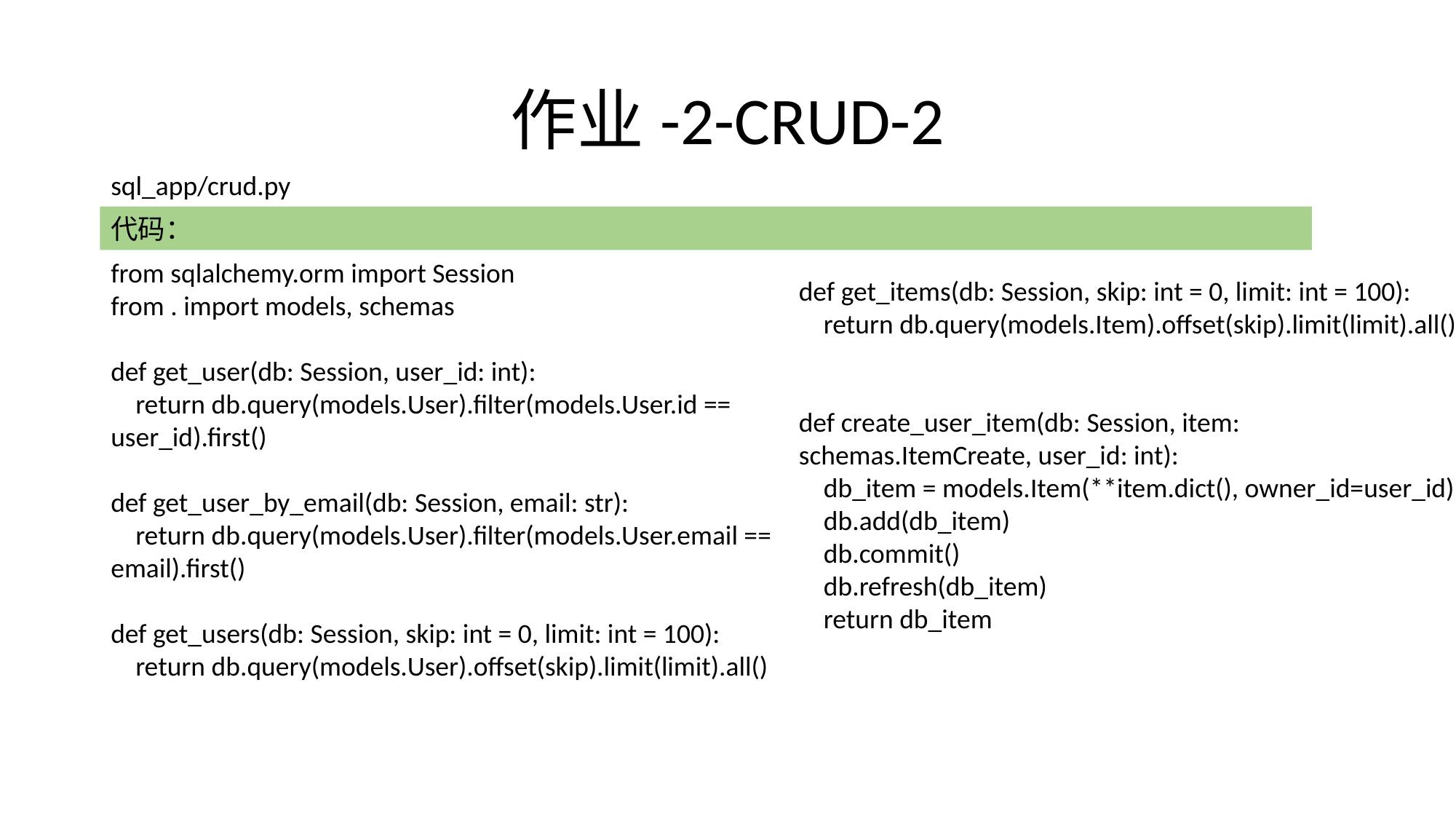

# 作业-2-CRUD-2
sql_app/crud.py
代码：
from sqlalchemy.orm import Session
from . import models, schemas

def get_user(db: Session, user_id: int):
    return db.query(models.User).filter(models.User.id == user_id).first()

def get_user_by_email(db: Session, email: str):
    return db.query(models.User).filter(models.User.email == email).first()

def get_users(db: Session, skip: int = 0, limit: int = 100):
    return db.query(models.User).offset(skip).limit(limit).all()
def get_items(db: Session, skip: int = 0, limit: int = 100):
    return db.query(models.Item).offset(skip).limit(limit).all()

def create_user_item(db: Session, item: schemas.ItemCreate, user_id: int):
    db_item = models.Item(**item.dict(), owner_id=user_id)
    db.add(db_item)
    db.commit()
    db.refresh(db_item)
    return db_item